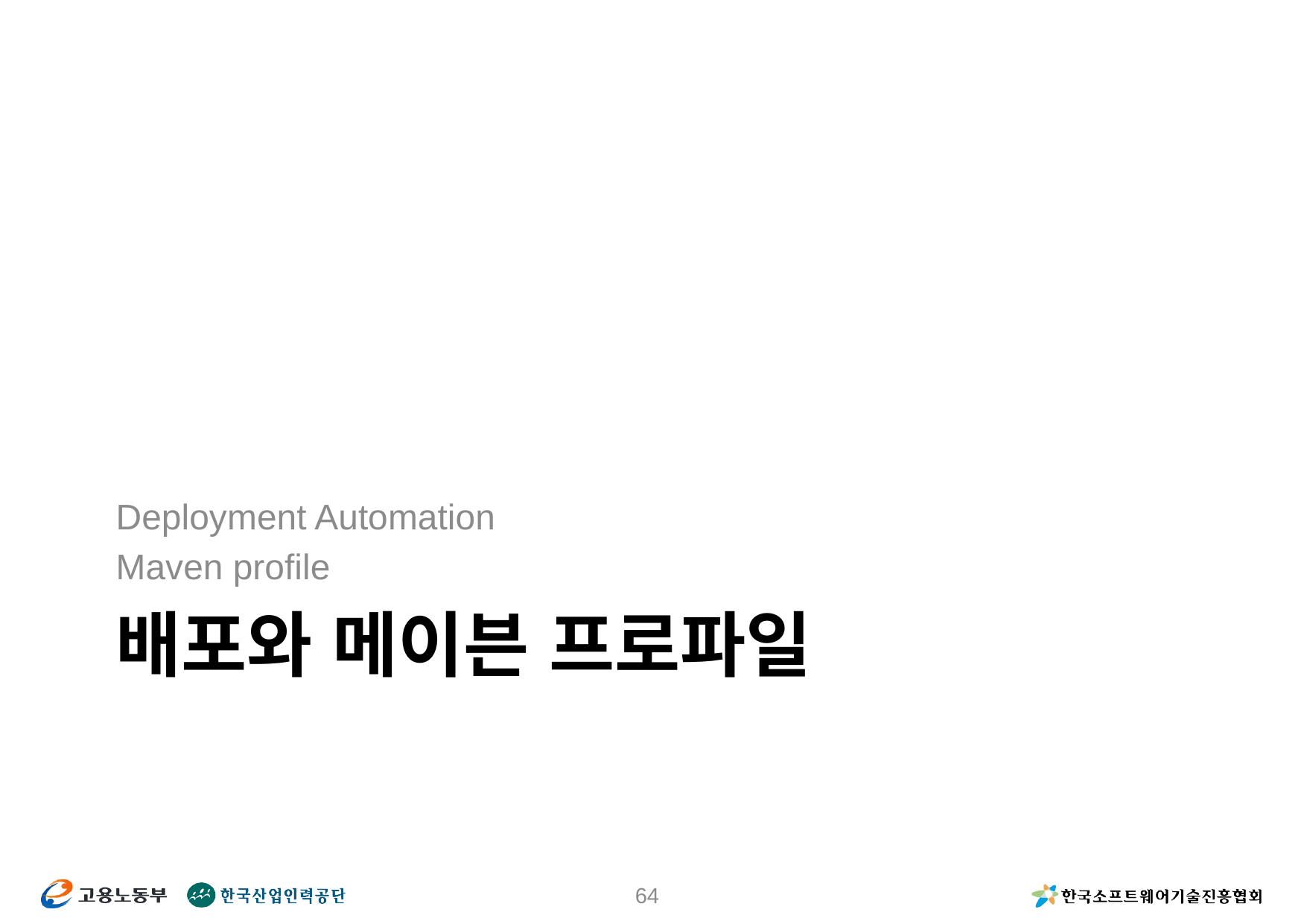

Deployment Automation
Maven profile
# 배포와 메이븐 프로파일
64